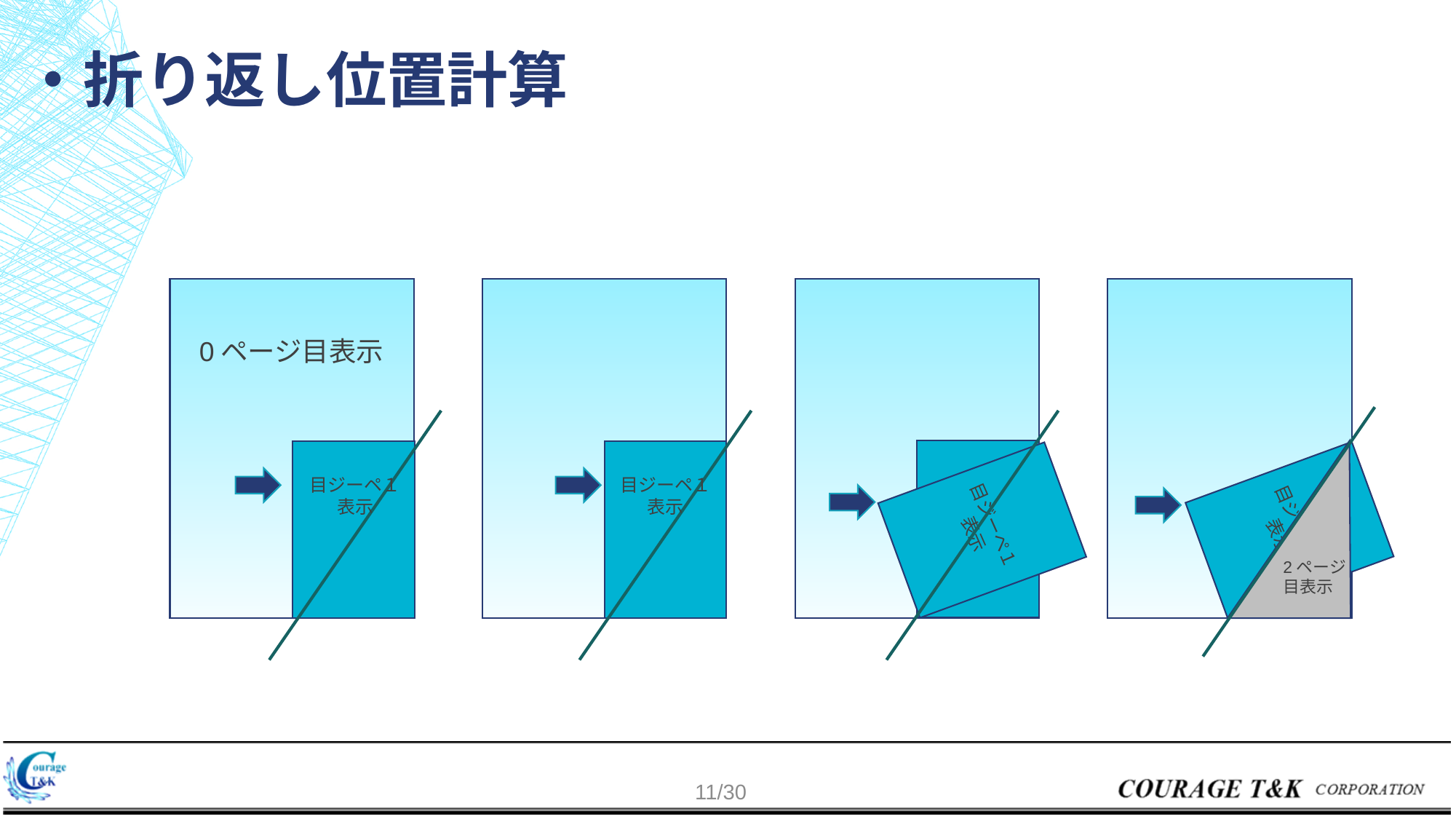

# ・折り返し位置計算

0ページ目表示

目ジーペ１表示

目ジーペ１表示

目ジーペ１表示
目ジーペ１表示
2ページ目表示
11/30